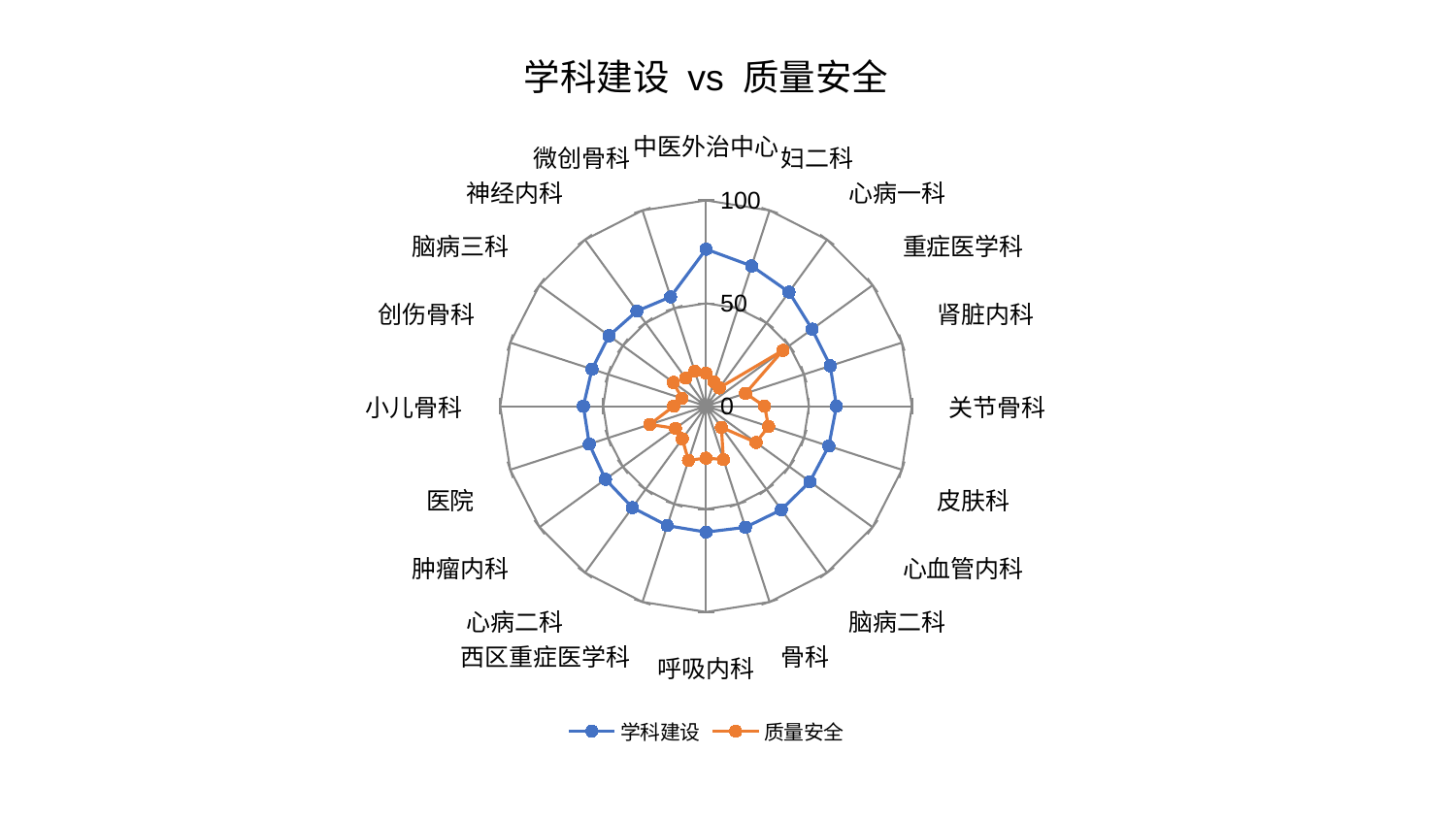

### Chart: 学科建设 vs 质量安全

| Category | 学科建设 | 质量安全 |
|---|---|---|
| 中医外治中心 | 76.28553972708583 | 16.008327677633773 |
| 妇二科 | 71.63973414520663 | 12.464085512989303 |
| 心病一科 | 68.53959469464681 | 10.957218227288152 |
| 重症医学科 | 63.680985299645684 | 46.209319859257384 |
| 肾脏内科 | 63.451833734354686 | 20.16978951492687 |
| 关节骨科 | 63.35932568338744 | 28.44173293576581 |
| 皮肤科 | 62.68838581149956 | 31.919638483409 |
| 心血管内科 | 62.36480846214874 | 30.01450745571355 |
| 脑病二科 | 62.20570442110864 | 12.71548989247038 |
| 骨科 | 61.894901075284544 | 27.302694196758797 |
| 呼吸内科 | 61.1861354219699 | 25.208468051690442 |
| 西区重症医学科 | 61.02884974198605 | 27.679305671312534 |
| 心病二科 | 60.90677497014662 | 19.619154691943862 |
| 肿瘤内科 | 60.41747922717286 | 18.361650863436854 |
| 医院 | 59.65001363601698 | 28.773056141174816 |
| 小儿骨科 | 59.59845431448818 | 15.719842696285388 |
| 创伤骨科 | 58.256665542351605 | 12.313723054877356 |
| 脑病三科 | 58.254130710234044 | 19.655603213513302 |
| 神经内科 | 57.12398859545483 | 16.805061743693734 |
| 微创骨科 | 55.82989116387046 | 17.868496665409882 |
12